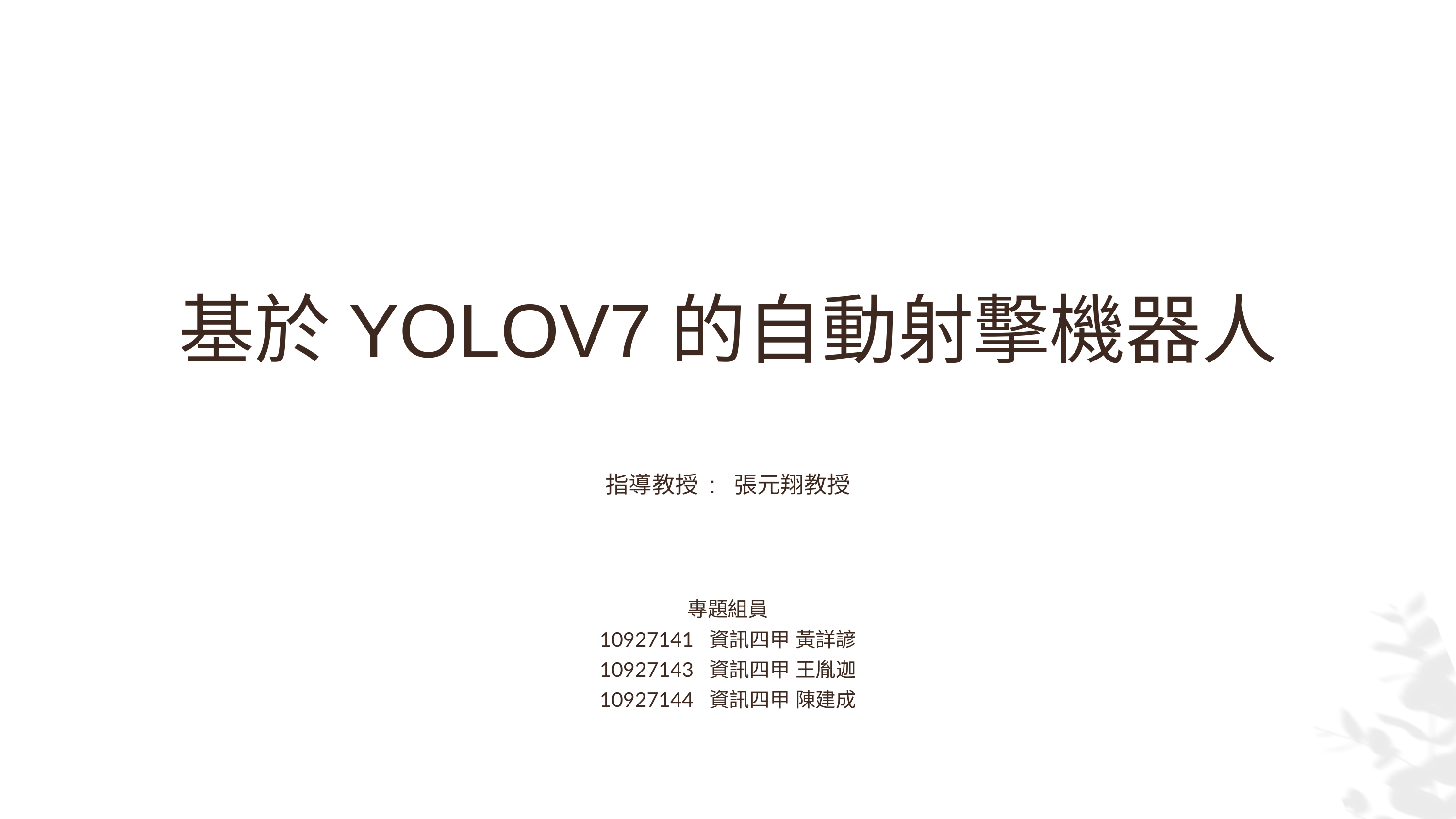

基於YOLOV7的自動射擊機器人
指導教授 :  張元翔教授
專題組員
10927141  資訊四甲 黃詳諺
10927143  資訊四甲 王胤迦
10927144  資訊四甲 陳建成